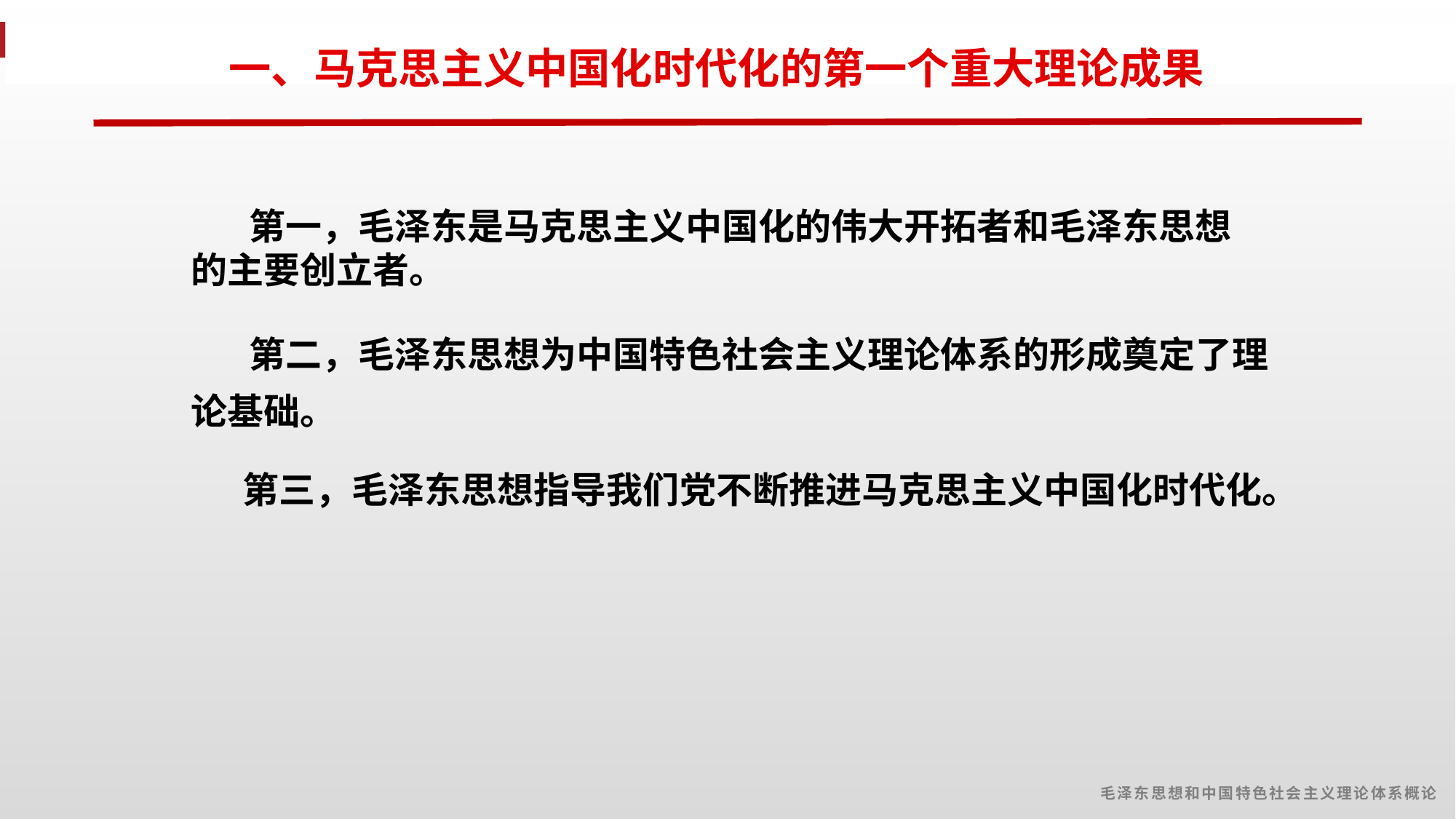

一、马克思主义中国化时代化的第一个重大理论成果
      第一，毛泽东是马克思主义中国化的伟大开拓者和毛泽东思想的主要创立者。
      第二，毛泽东思想为中国特色社会主义理论体系的形成奠定了理论基础。
        第三，毛泽东思想指导我们党不断推进马克思主义中国化时代化。